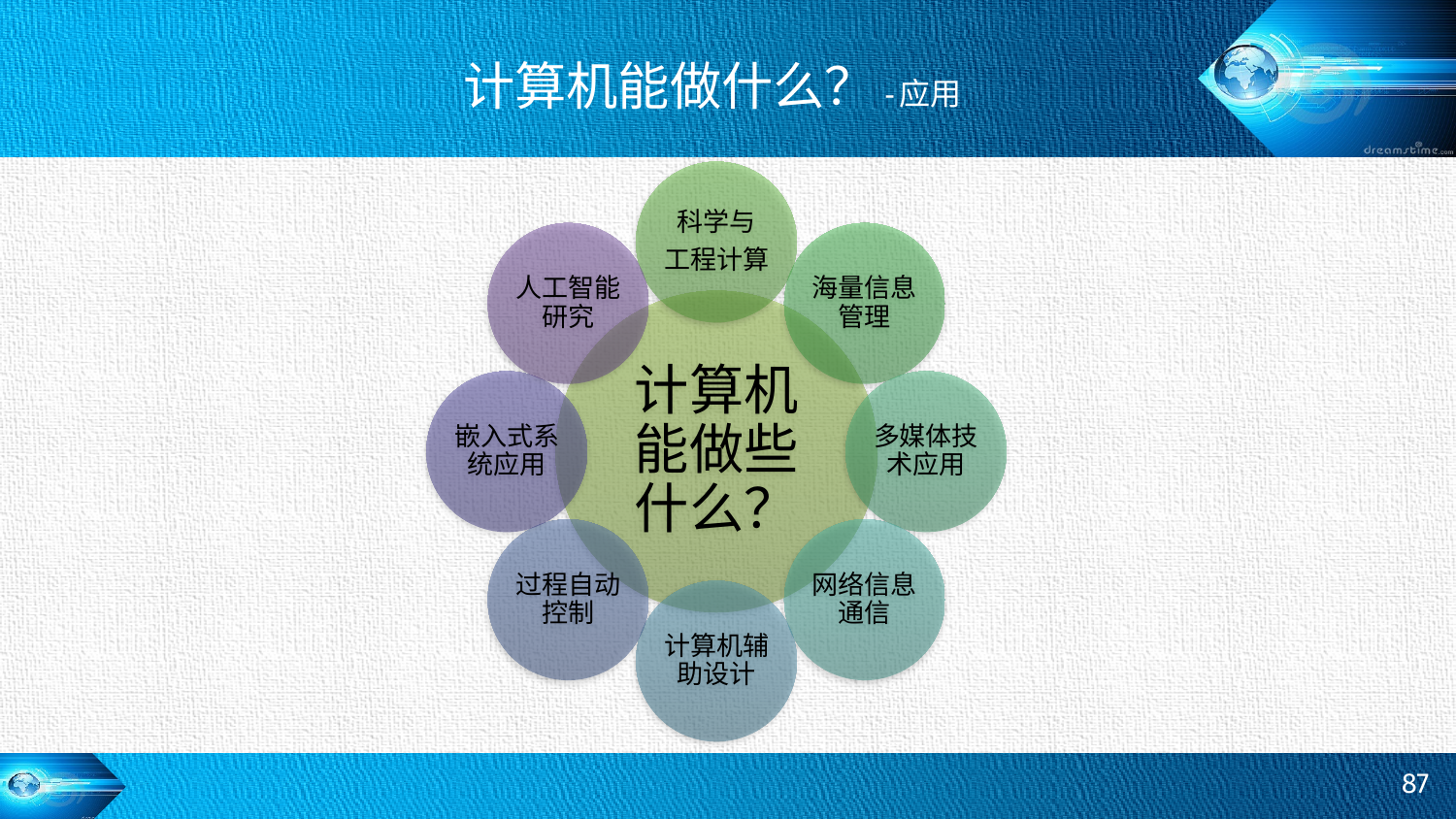

# 计算机能做什么？-应用
计算机能做些什么？
科学与
工程计算
海量信息管理
多媒体技术应用
网络信息通信
计算机辅助设计
过程自动控制
嵌入式系统应用
人工智能研究
87